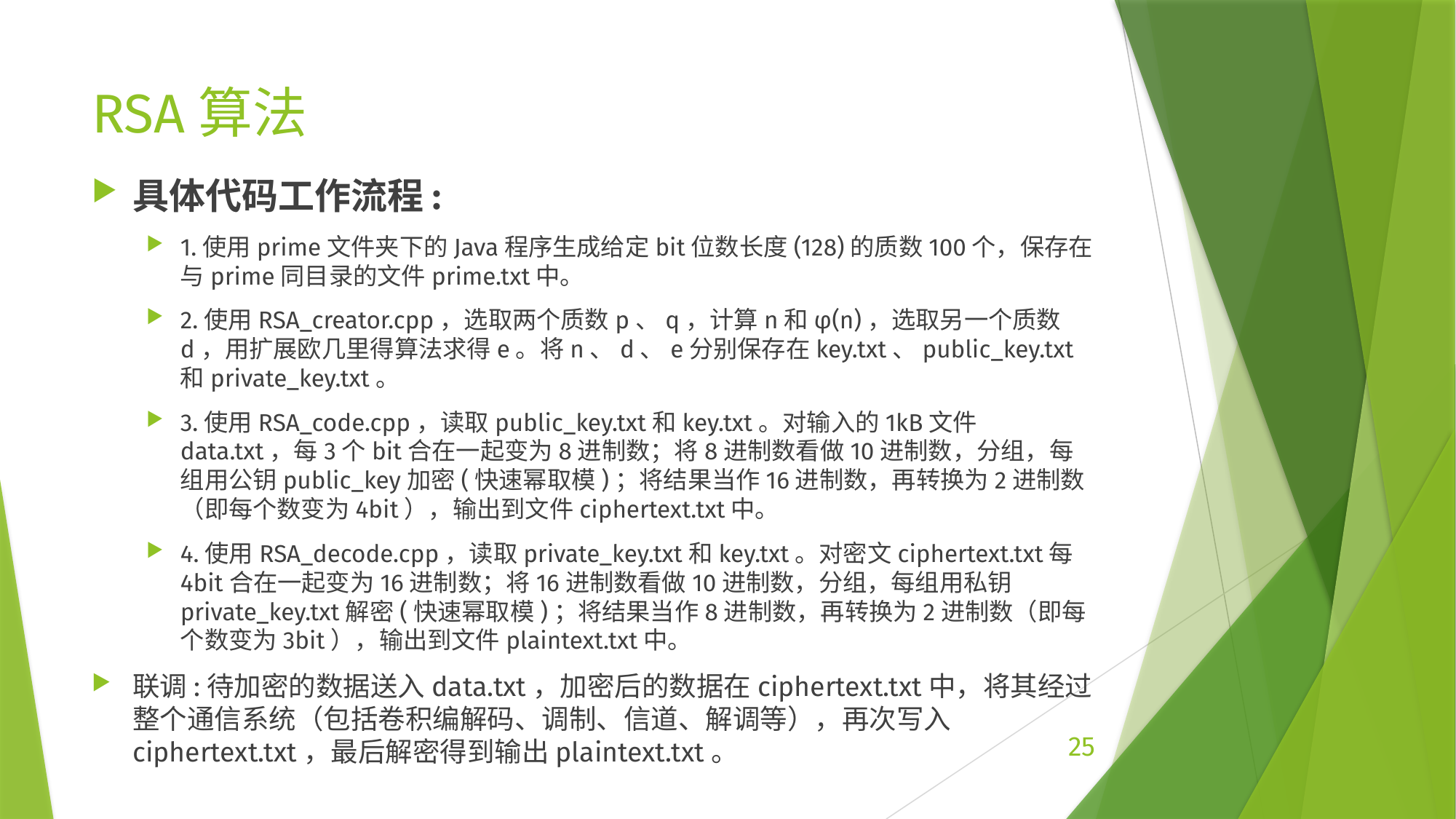

# RSA算法
具体代码工作流程:
1.使用prime文件夹下的Java程序生成给定bit位数长度(128)的质数100个，保存在与prime同目录的文件prime.txt中。
2.使用RSA_creator.cpp，选取两个质数p、q，计算n和φ(n)，选取另一个质数d，用扩展欧几里得算法求得e。将n、d、e分别保存在key.txt、public_key.txt和private_key.txt。
3.使用RSA_code.cpp，读取public_key.txt和key.txt。对输入的1kB文件data.txt，每3个bit合在一起变为8进制数；将8进制数看做10进制数，分组，每组用公钥public_key加密(快速幂取模)；将结果当作16进制数，再转换为2进制数（即每个数变为4bit），输出到文件ciphertext.txt中。
4.使用RSA_decode.cpp，读取private_key.txt和key.txt。对密文ciphertext.txt每4bit合在一起变为16进制数；将16进制数看做10进制数，分组，每组用私钥private_key.txt解密(快速幂取模)；将结果当作8进制数，再转换为2进制数（即每个数变为3bit），输出到文件plaintext.txt中。
联调:待加密的数据送入data.txt，加密后的数据在ciphertext.txt中，将其经过整个通信系统（包括卷积编解码、调制、信道、解调等），再次写入ciphertext.txt，最后解密得到输出plaintext.txt。
25